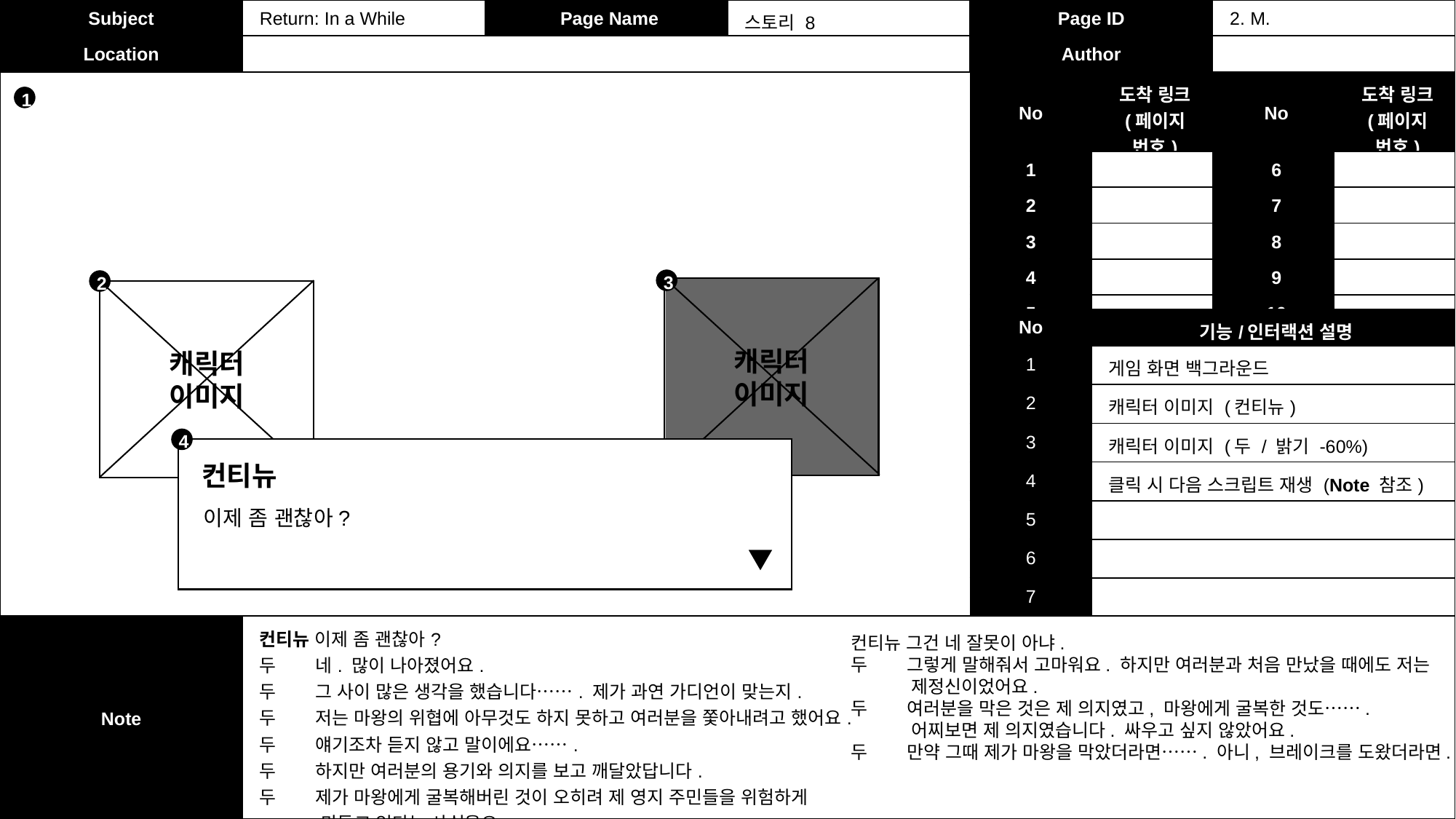

| Subject | Return: In a While | Page Name | 스토리 8 | Page ID | 2. M. |
| --- | --- | --- | --- | --- | --- |
| Location |  |  |  | Author |  |
| No | 도착 링크 (페이지 번호) | No | 도착 링크 (페이지 번호) |
| --- | --- | --- | --- |
| 1 |  | 6 |  |
| 2 |  | 7 |  |
| 3 |  | 8 |  |
| 4 |  | 9 |  |
| 5 |  | 10 |  |
1
3
2

캐릭터
이미지

캐릭터
이미지
| No | 기능/인터랙션 설명 |
| --- | --- |
| 1 | 게임 화면 백그라운드 |
| 2 | 캐릭터 이미지 (컨티뉴) |
| 3 | 캐릭터 이미지 (두 / 밝기 -60%) |
| 4 | 클릭 시 다음 스크립트 재생 (Note 참조) |
| 5 |  |
| 6 |  |
| 7 |  |
4

컨티뉴
이제 좀 괜찮아?

| Note | 컨티뉴 이제 좀 괜찮아? 두 네. 많이 나아졌어요. 두 그 사이 많은 생각을 했습니다……. 제가 과연 가디언이 맞는지. 두 저는 마왕의 위협에 아무것도 하지 못하고 여러분을 쫓아내려고 했어요. 두 얘기조차 듣지 않고 말이에요……. 두 하지만 여러분의 용기와 의지를 보고 깨달았답니다. 두 제가 마왕에게 굴복해버린 것이 오히려 제 영지 주민들을 위험하게 만들고 있다는 사실을요. |
| --- | --- |
컨티뉴 그건 네 잘못이 아냐.
두        그렇게 말해줘서 고마워요. 하지만 여러분과 처음 만났을 때에도 저는
           제정신이었어요.
두        여러분을 막은 것은 제 의지였고, 마왕에게 굴복한 것도…….
           어찌보면 제 의지였습니다. 싸우고 싶지 않았어요.
두        만약 그때 제가 마왕을 막았더라면……. 아니, 브레이크를 도왔더라면.